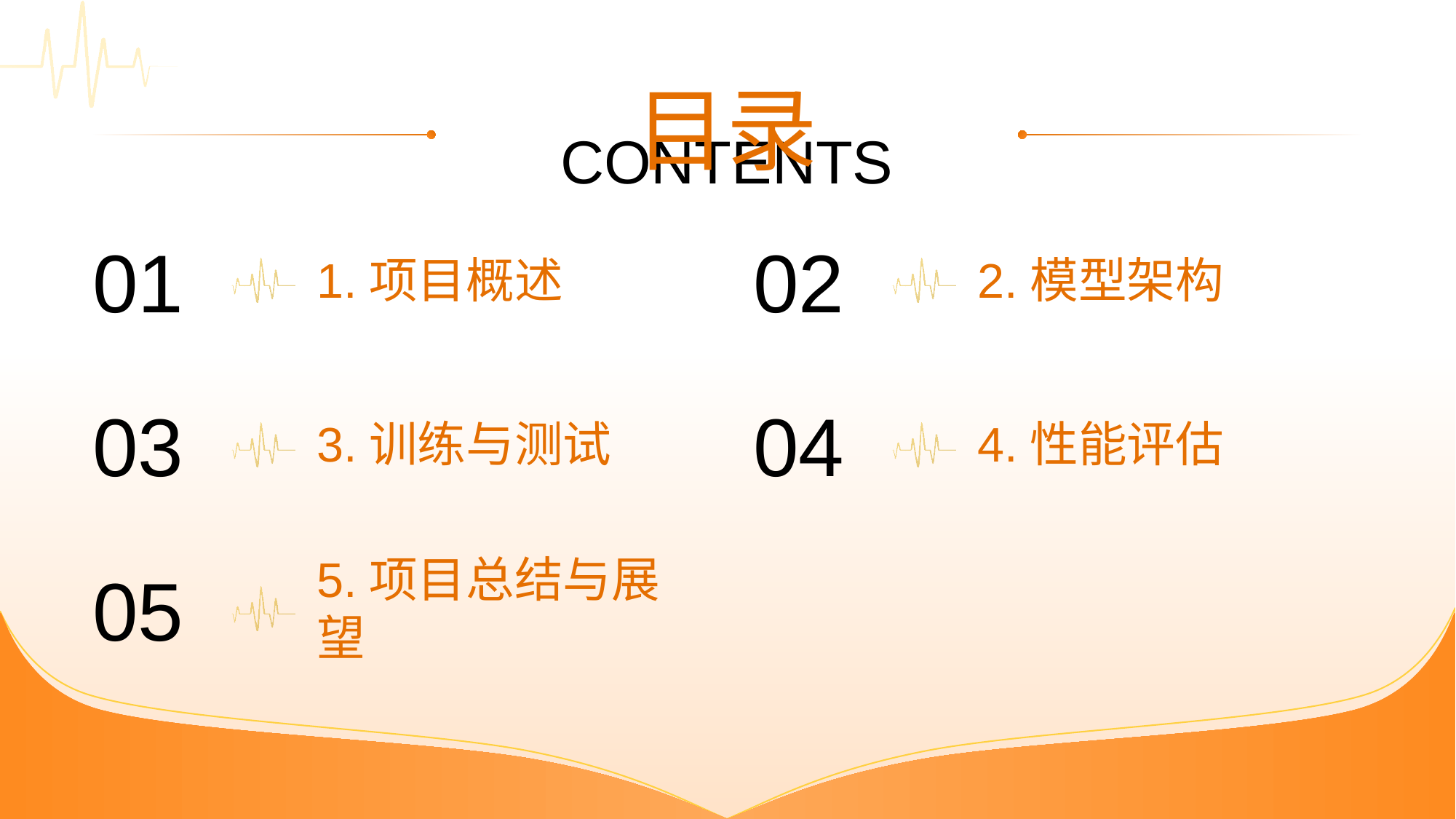

目录
CONTENTS

1.项目概述
2.模型架构
01
02

3.训练与测试
4.性能评估
03
04

5.项目总结与展望
05